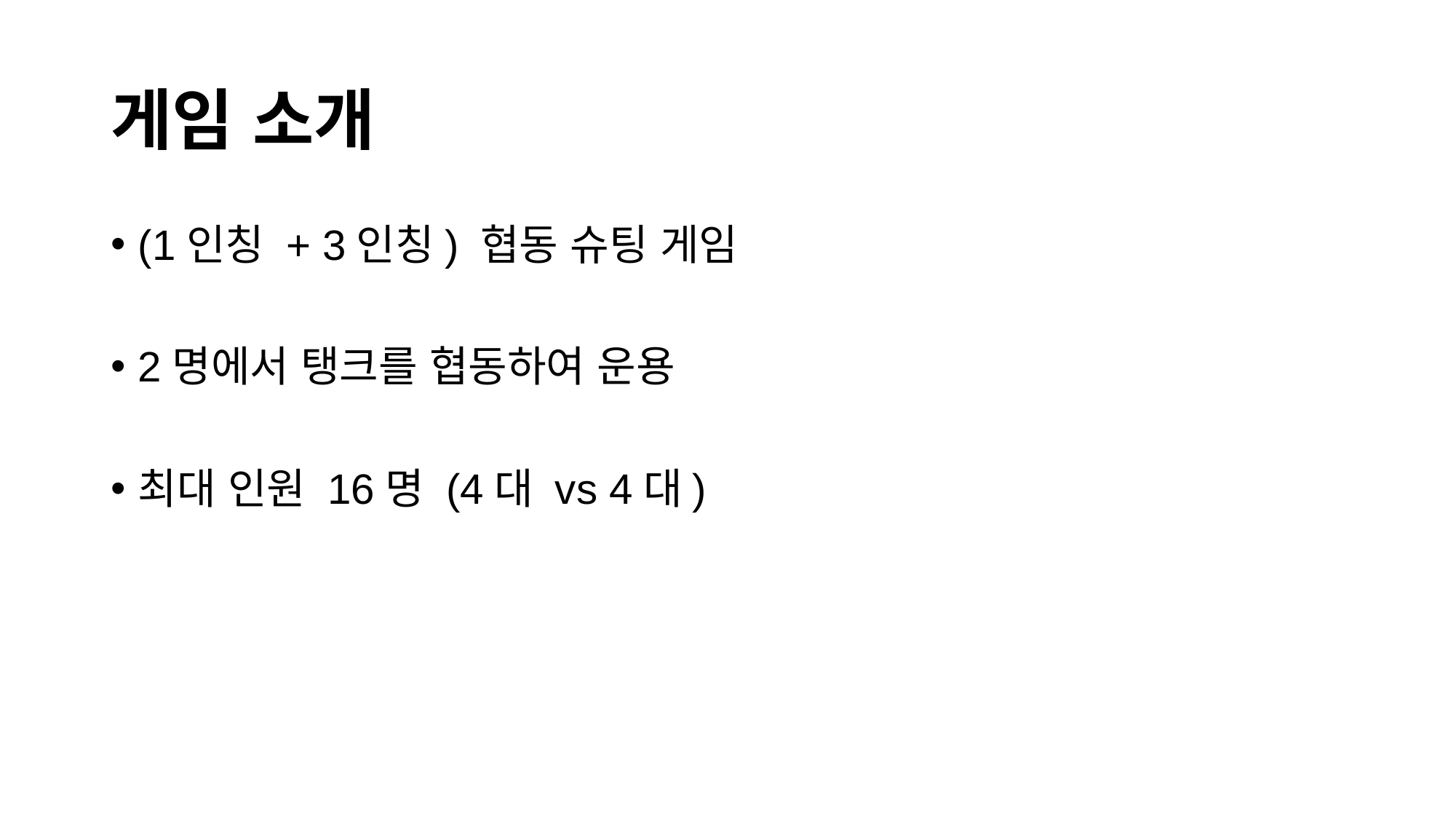

# 게임 소개
(1인칭 + 3인칭) 협동 슈팅 게임

2명에서 탱크를 협동하여 운용

최대 인원 16명 (4대 vs 4대)